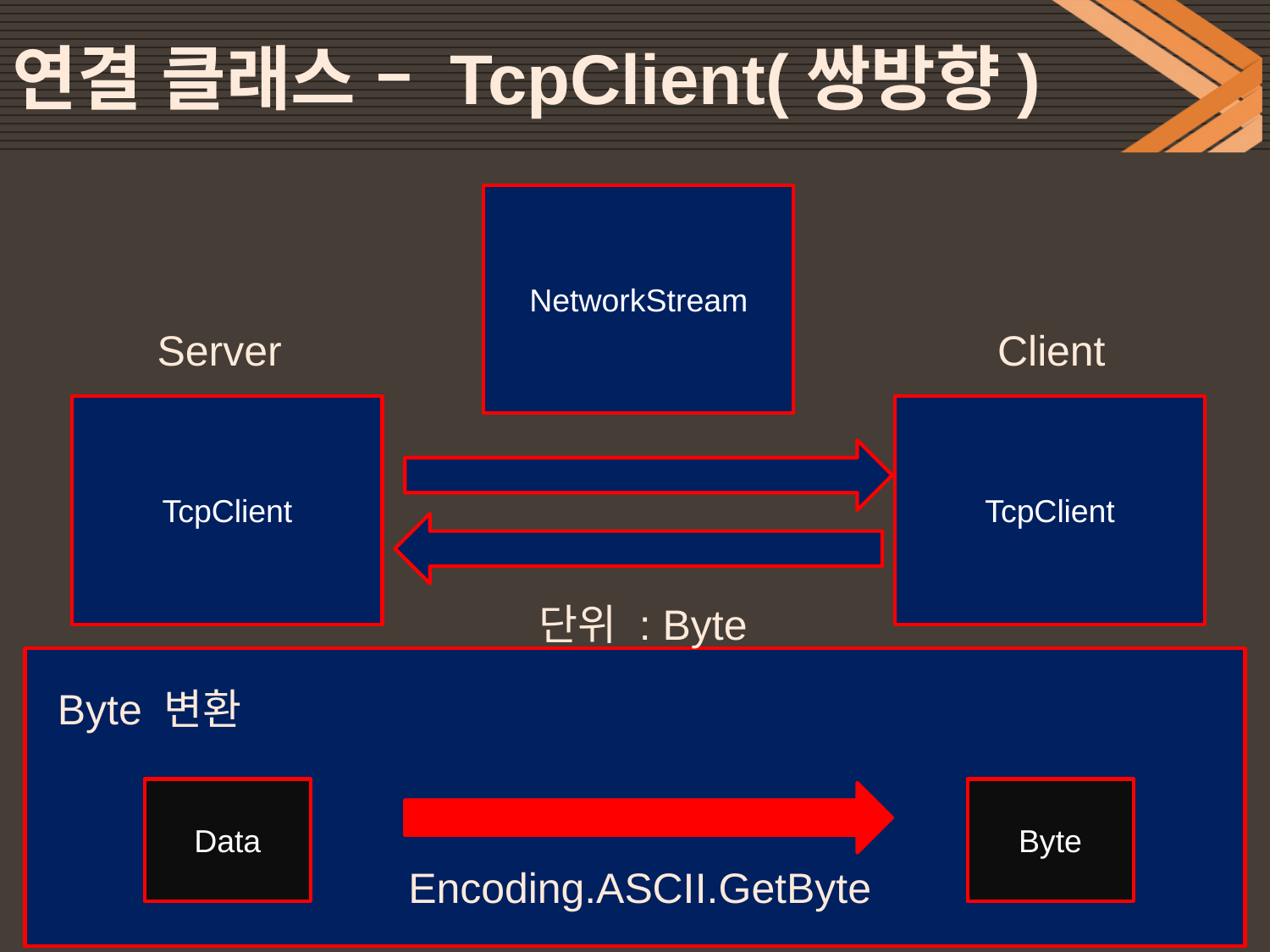

# 연결 클래스 – TcpClient(쌍방향)
NetworkStream
Server
Client
TcpClient
TcpClient

단위 : Byte

Byte 변환
Data
Byte

Encoding.ASCII.GetBytes